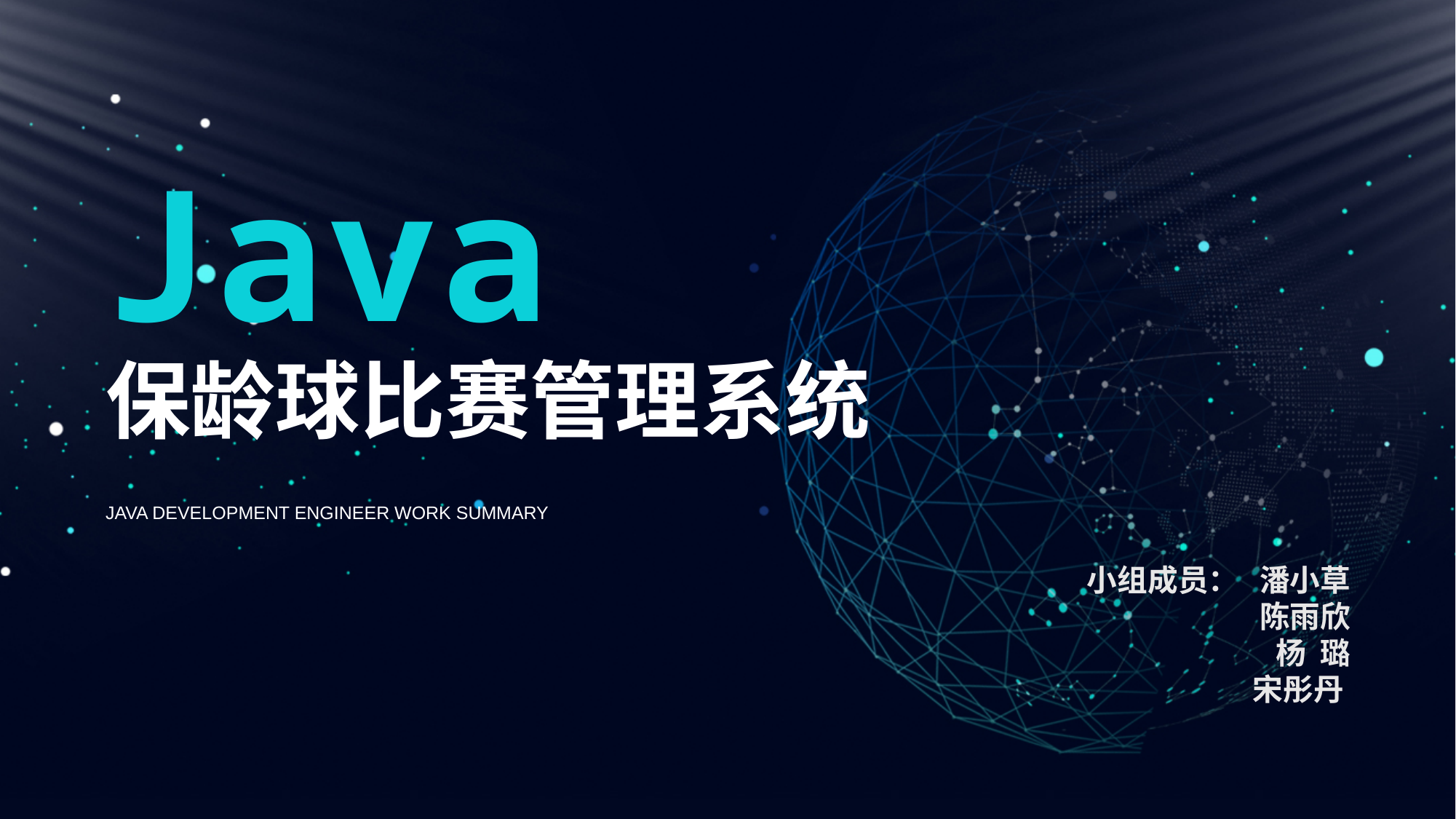

Java
保龄球比赛管理系统
Java Development Engineer Work Summary
       小组成员：   潘小草
           陈雨欣
            杨  璐
            宋彤丹